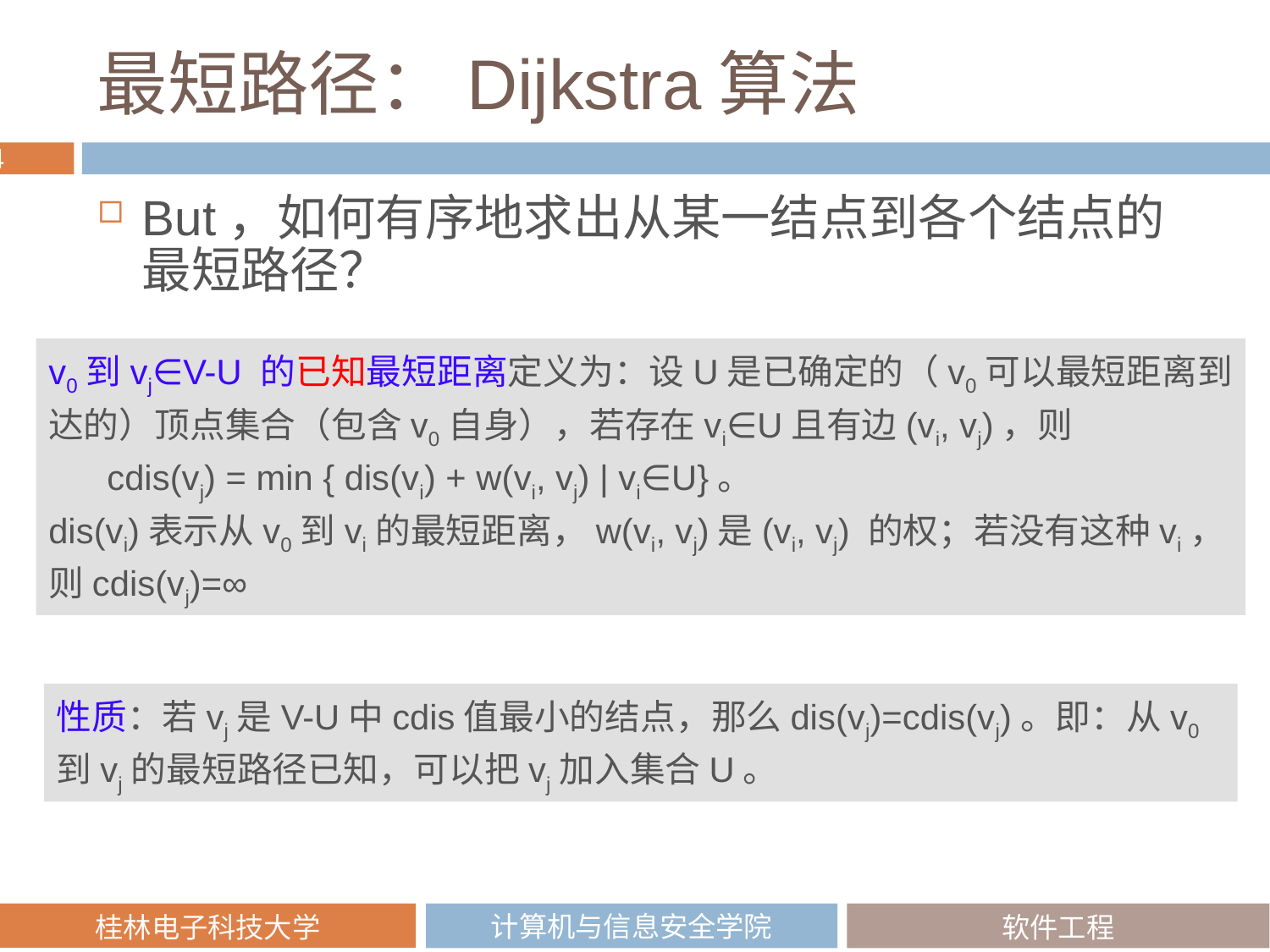

# 最短路径：Dijkstra算法
But，如何有序地求出从某一结点到各个结点的最短路径？
v0到vj∈V-U 的已知最短距离定义为：设U是已确定的（v0可以最短距离到达的）顶点集合（包含v0自身），若存在vi∈U且有边(vi, vj)，则
      cdis(vj) = min { dis(vi) + w(vi, vj) | vi∈U}。
dis(vi)表示从v0到vi的最短距离，w(vi, vj)是(vi, vj) 的权；若没有这种vi，则cdis(vj)=∞
性质：若vj是V-U中cdis值最小的结点，那么dis(vj)=cdis(vj)。即：从v0到vj的最短路径已知，可以把vj加入集合U。